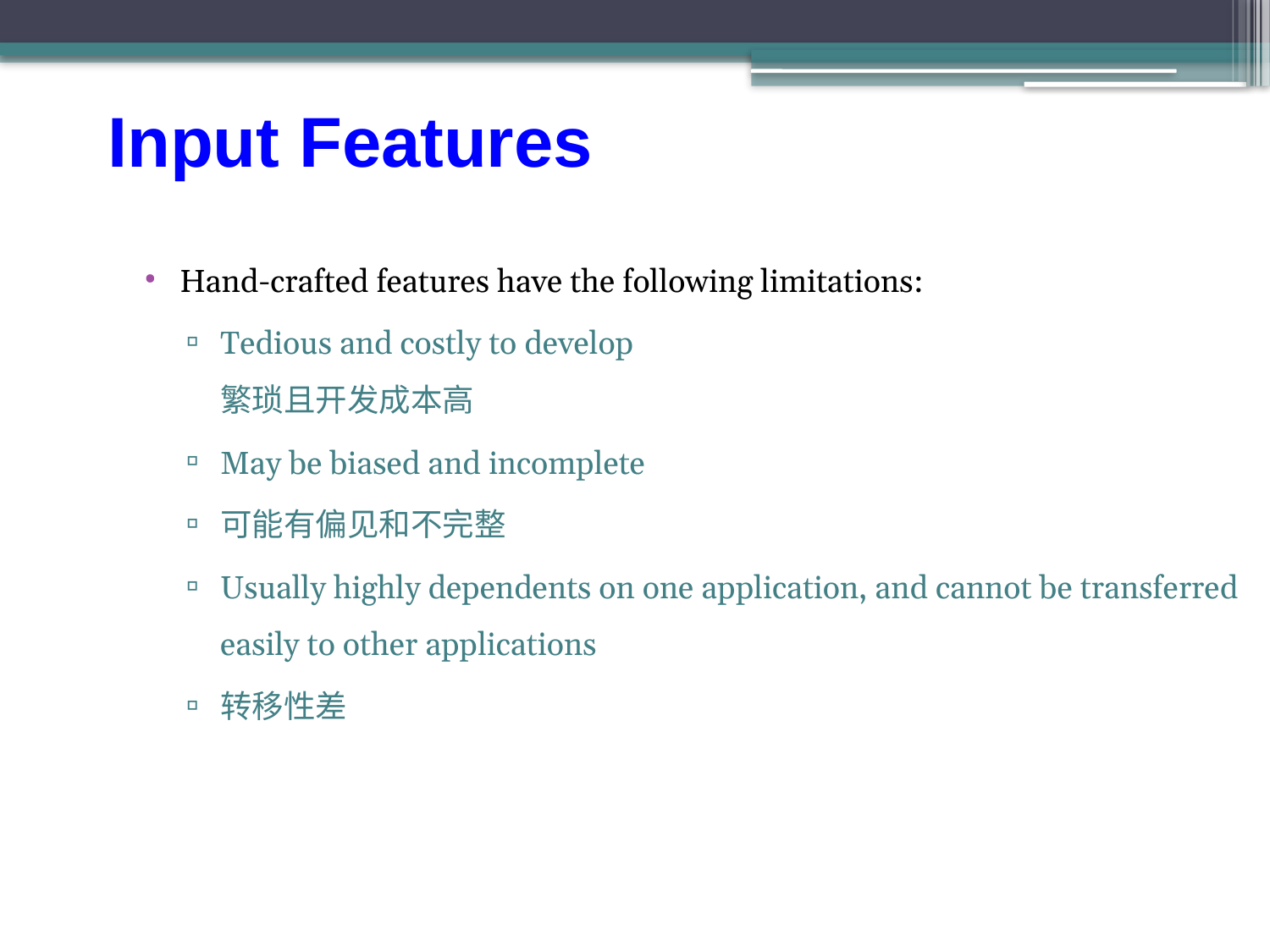

Hand-crafted features have the following limitations:
Tedious and costly to develop
繁琐且开发成本高
May be biased and incomplete
可能有偏见和不完整
Usually highly dependents on one application, and cannot be transferred easily to other applications
转移性差

# Input Features